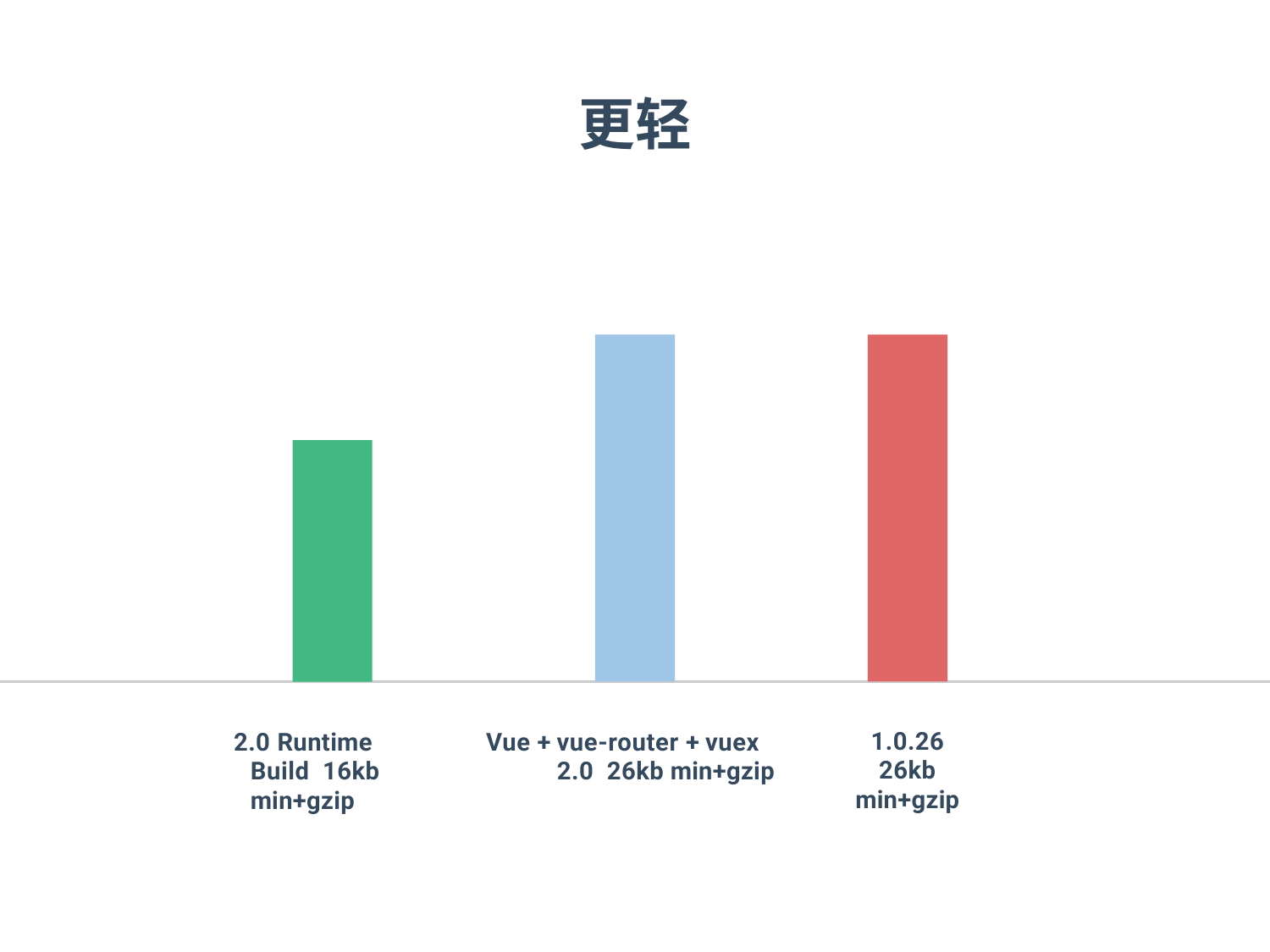

更轻

2.0 Runtime Build  16kb min+gzip
Vue + vue-router + vuex 2.0  26kb min+gzip
1.0.26
26kb min+gzip